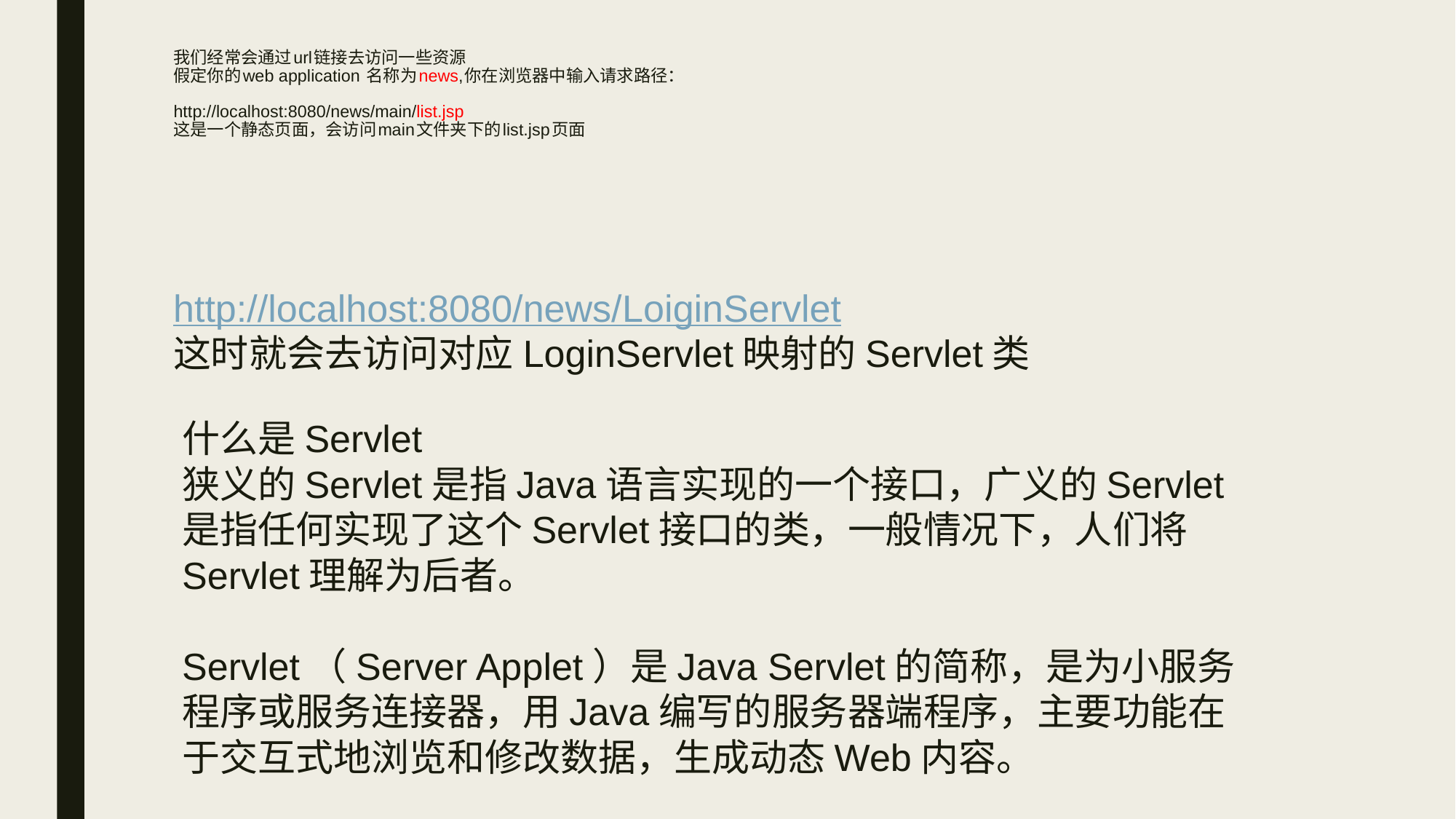

# 我们经常会通过url链接去访问一些资源 假定你的web application 名称为news,你在浏览器中输入请求路径： http://localhost:8080/news/main/list.jsp 这是一个静态页面，会访问main文件夹下的list.jsp页面
http://localhost:8080/news/LoiginServlet
这时就会去访问对应LoginServlet映射的Servlet类
什么是Servlet
狭义的Servlet是指Java语言实现的一个接口，广义的Servlet是指任何实现了这个Servlet接口的类，一般情况下，人们将Servlet理解为后者。

Servlet（Server Applet）是Java Servlet的简称，是为小服务程序或服务连接器，用Java编写的服务器端程序，主要功能在于交互式地浏览和修改数据，生成动态Web内容。